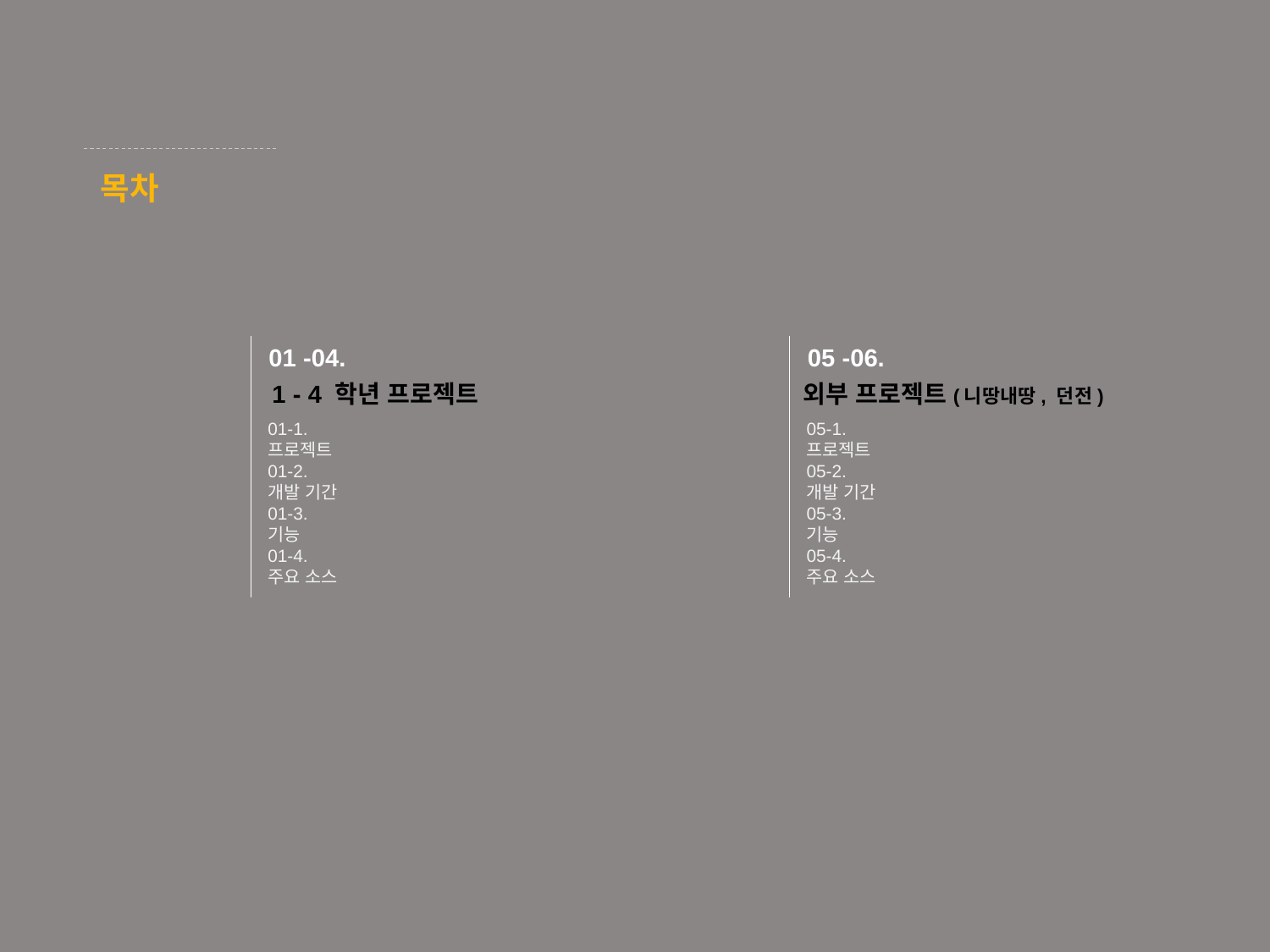

목차
01 -04.
05 -06.
1 - 4 학년 프로젝트
외부 프로젝트(니땅내땅, 던전)
01-1.
프로젝트
01-2.
개발 기간
01-3.
기능
01-4.
주요 소스

05-1.
프로젝트
05-2.
개발 기간
05-3.
기능
05-4.
주요 소스